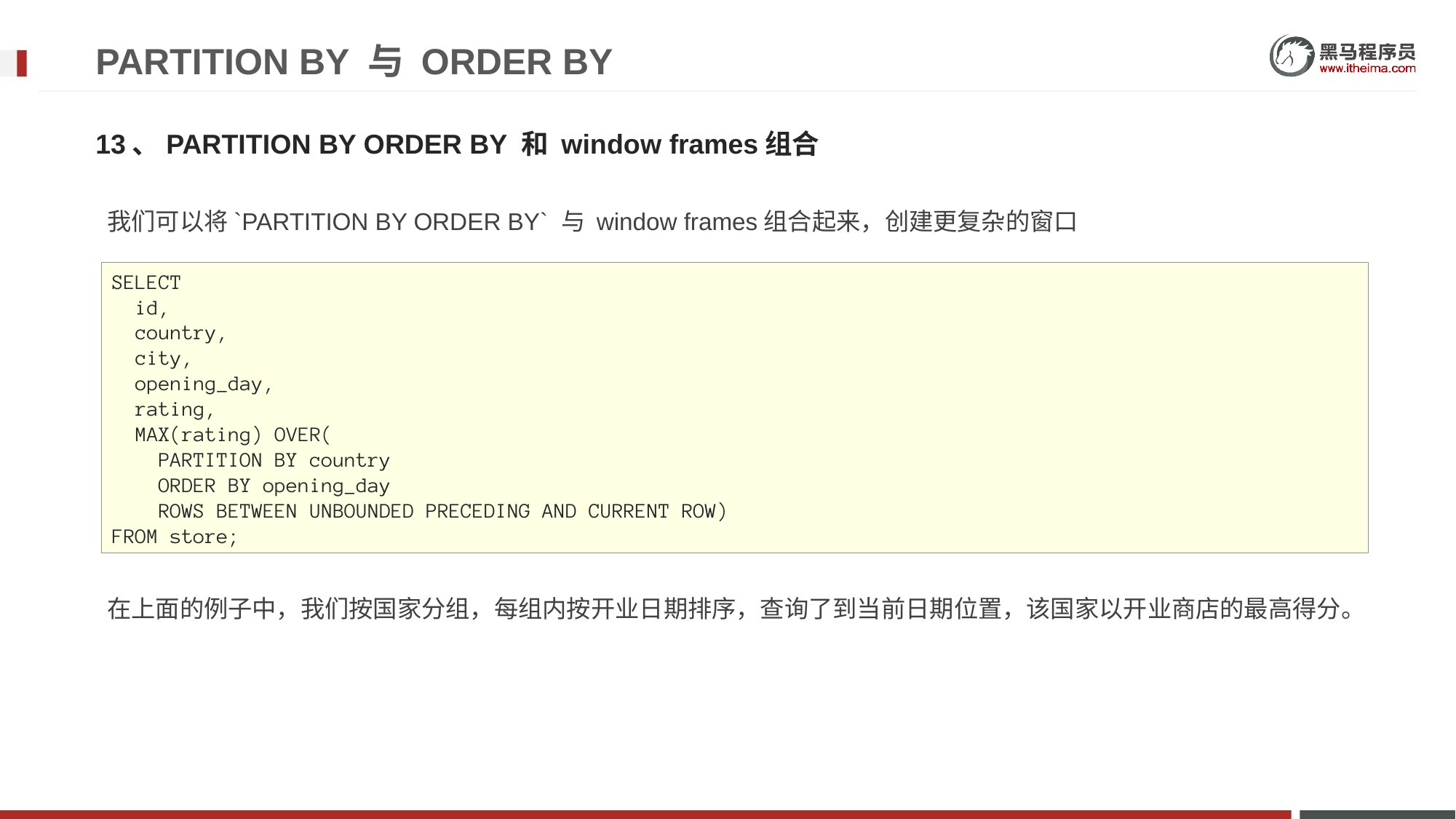

# PARTITION BY 与 ORDER BY
13、PARTITION BY ORDER BY 和 window frames组合
我们可以将`PARTITION BY ORDER BY` 与 window frames组合起来，创建更复杂的窗口

在上面的例子中，我们按国家分组，每组内按开业日期排序，查询了到当前日期位置，该国家以开业商店的最高得分。
SELECT
  id,
  country,
  city,
  opening_day,
  rating,
  MAX(rating) OVER(
    PARTITION BY country
    ORDER BY opening_day
    ROWS BETWEEN UNBOUNDED PRECEDING AND CURRENT ROW)
FROM store;